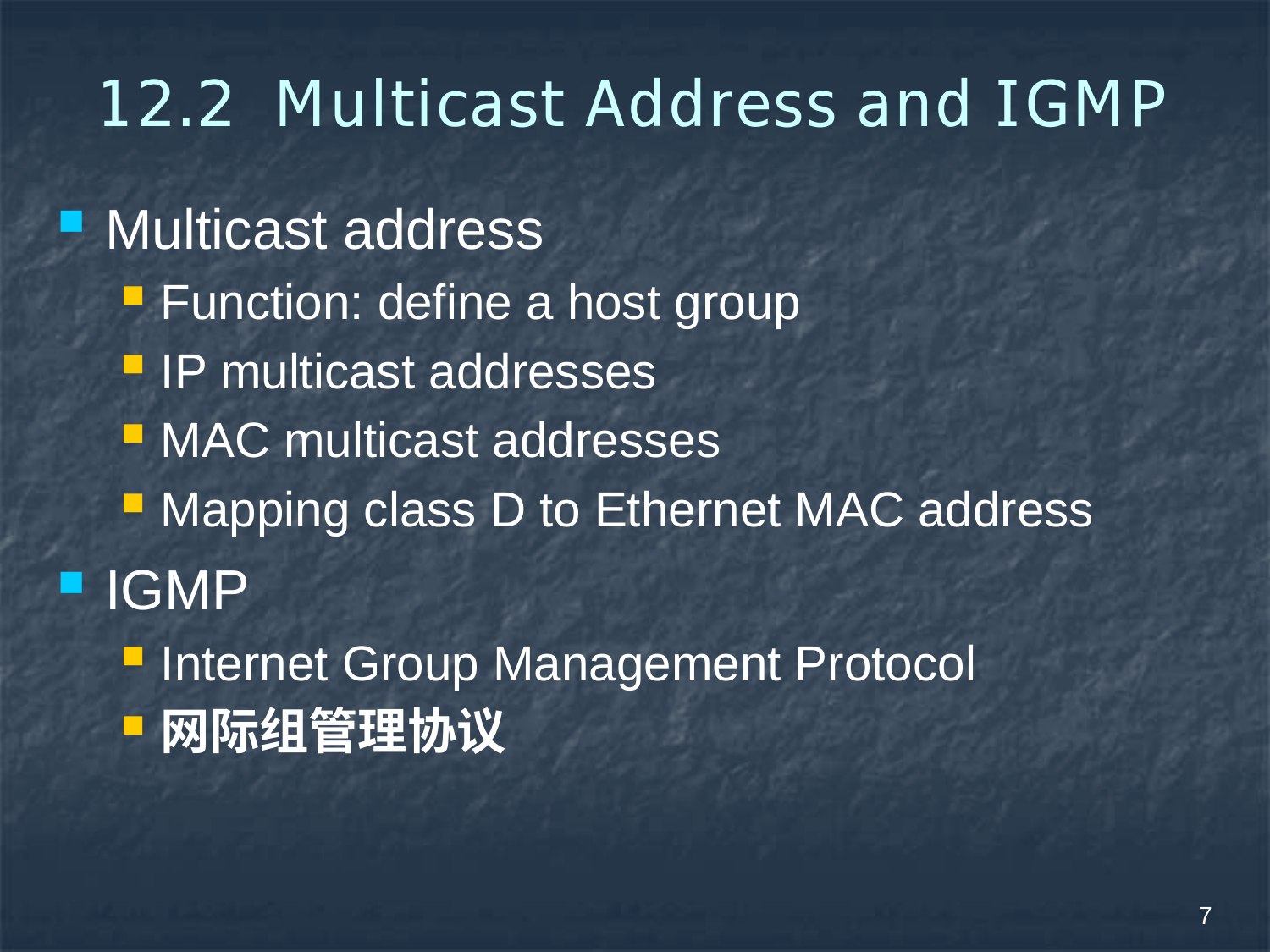

# 12.2  Multicast Address and IGMP
Multicast address
Function: define a host group
IP multicast addresses
MAC multicast addresses
Mapping class D to Ethernet MAC address
IGMP
Internet Group Management Protocol
网际组管理协议
7